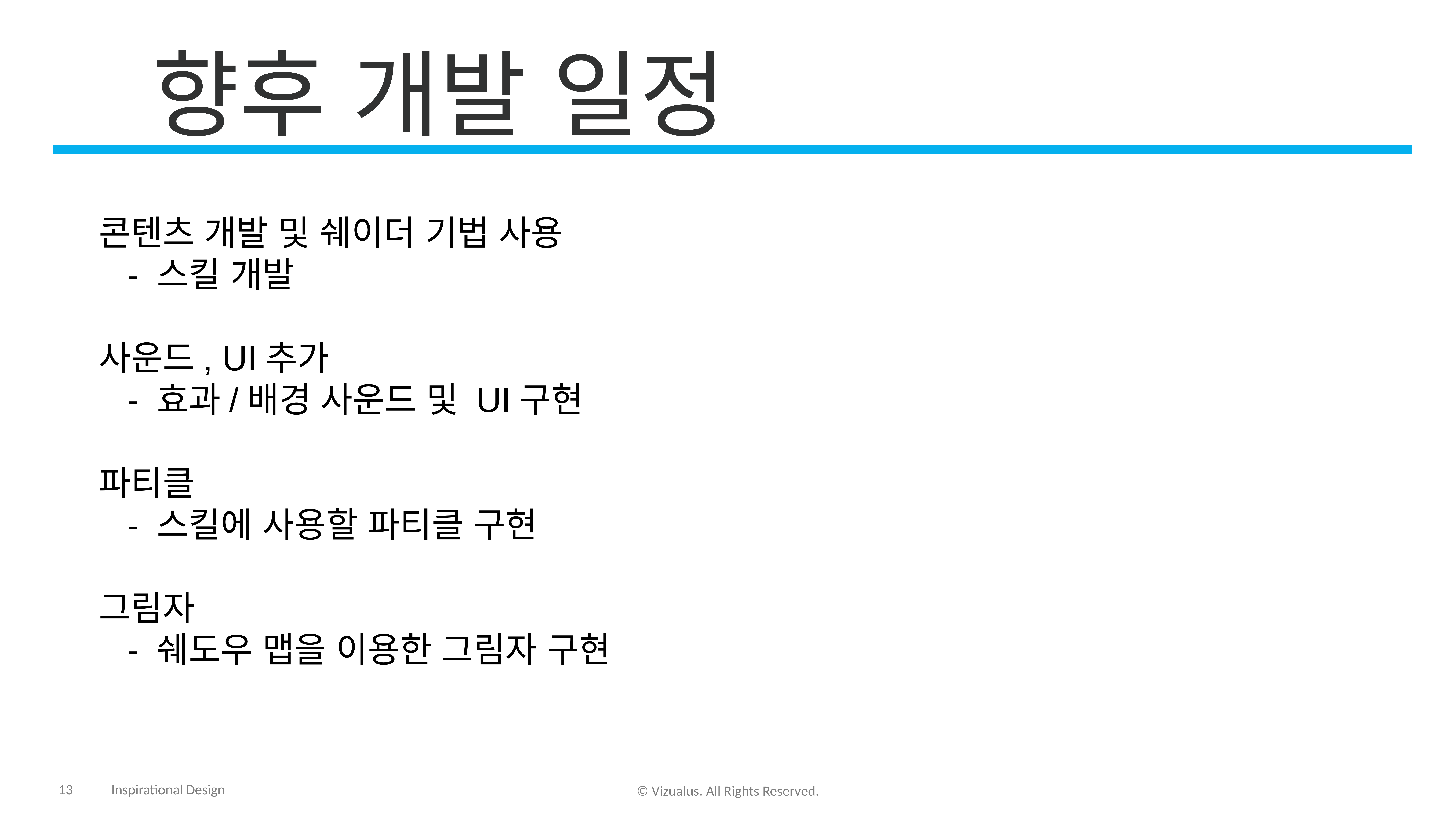

향후 개발 일정

콘텐츠 개발 및 쉐이더 기법 사용
	- 스킬 개발

사운드, UI추가
	- 효과/배경 사운드 및 UI구현

파티클
	- 스킬에 사용할 파티클 구현

그림자
	- 쉐도우 맵을 이용한 그림자 구현

13
© Vizualus. All Rights Reserved.